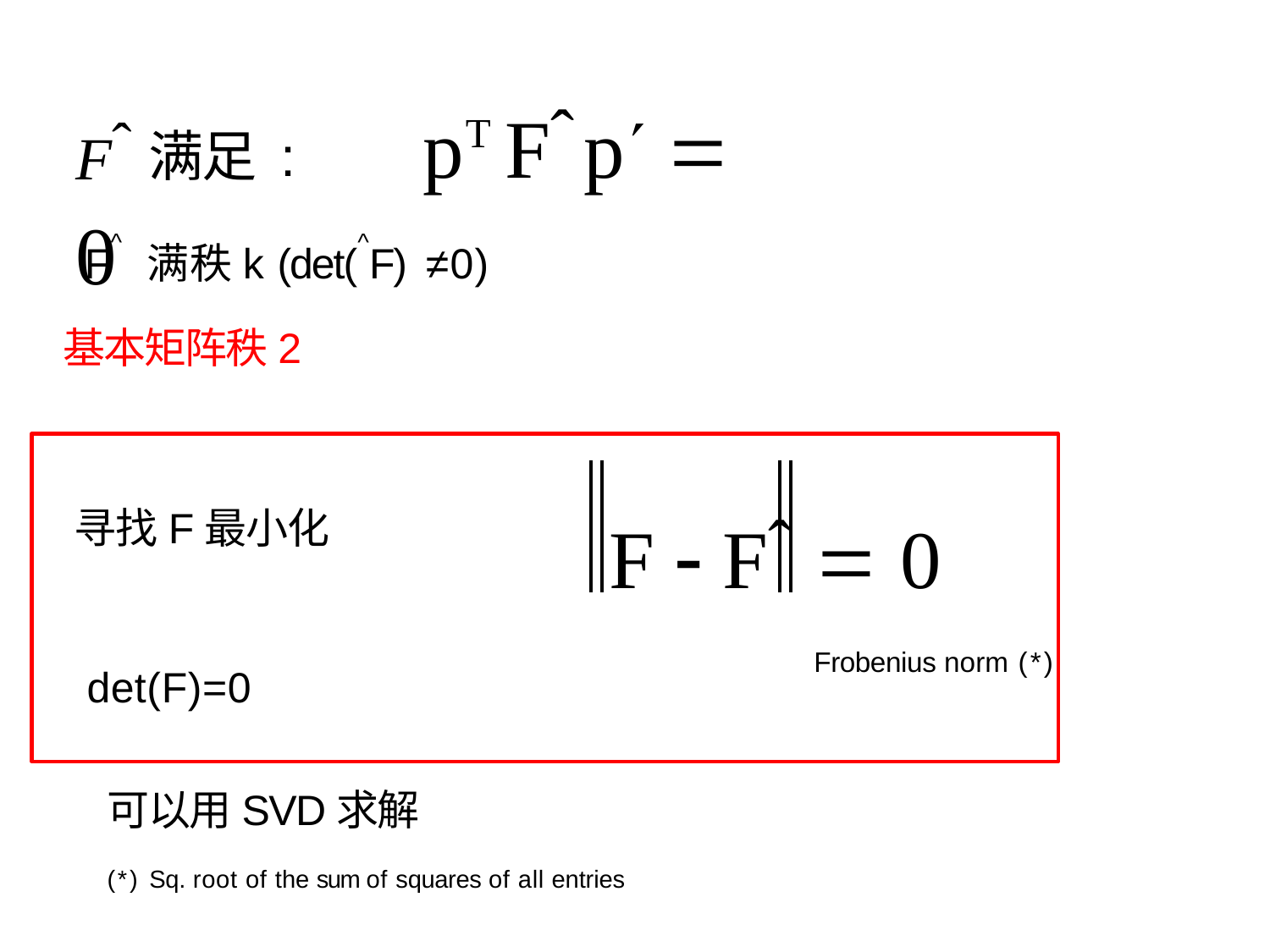

# Fˆ	满足:	pT Fˆ        	p′ = 0
F^ 满秩k (det(^F) ≠0)
基本矩阵秩2

F − Fˆ	= 0
Frobenius norm (*)
寻找F最小化
det(F)=0

可以用SVD求解

(*) Sq. root of the sum of squares of all entries